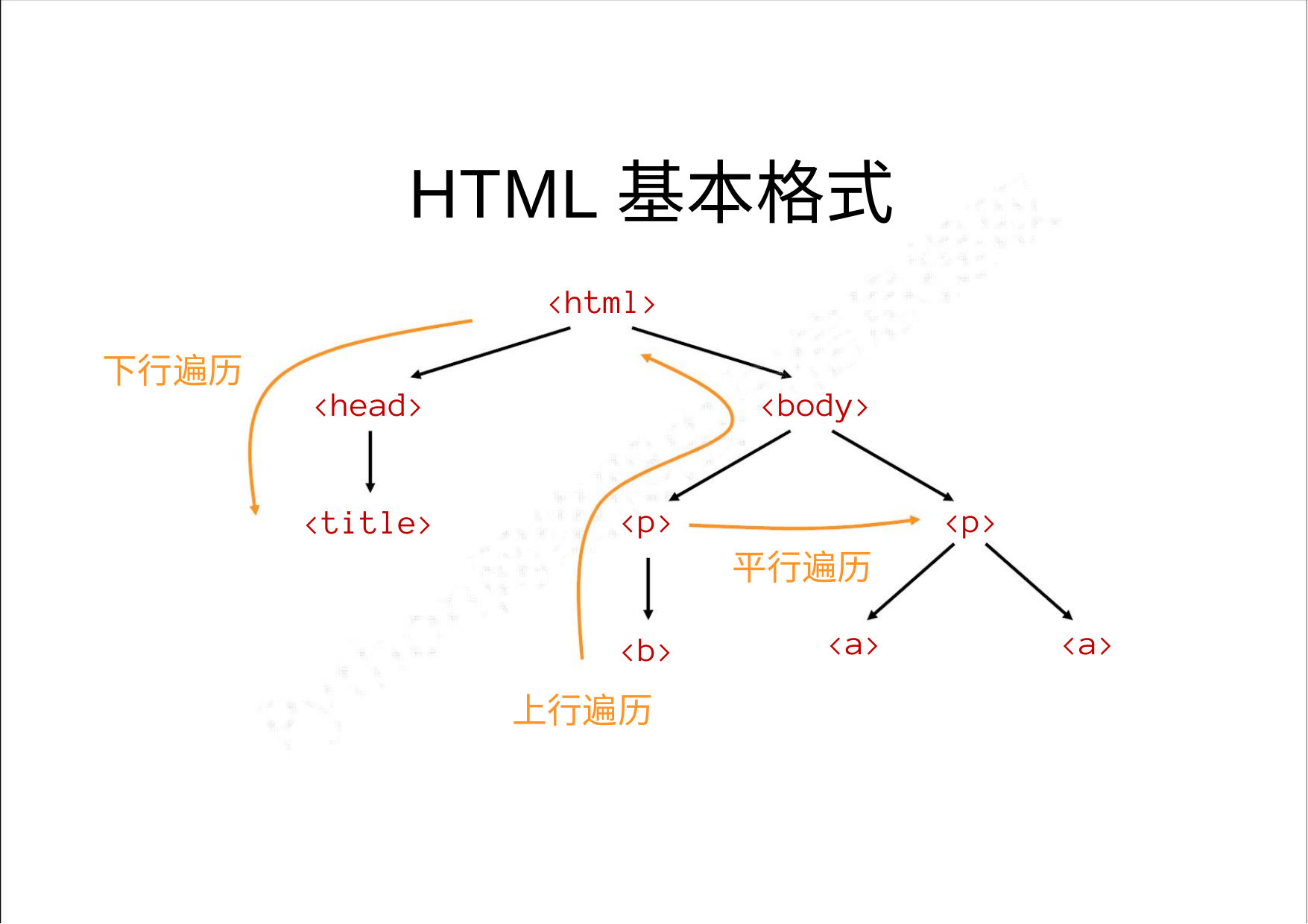

HTML基本格式
<html>
下行遍历
<head>
<body>
<p>
<b>
<p>
<title>
平行遍历
<a>
<a>
上行遍历